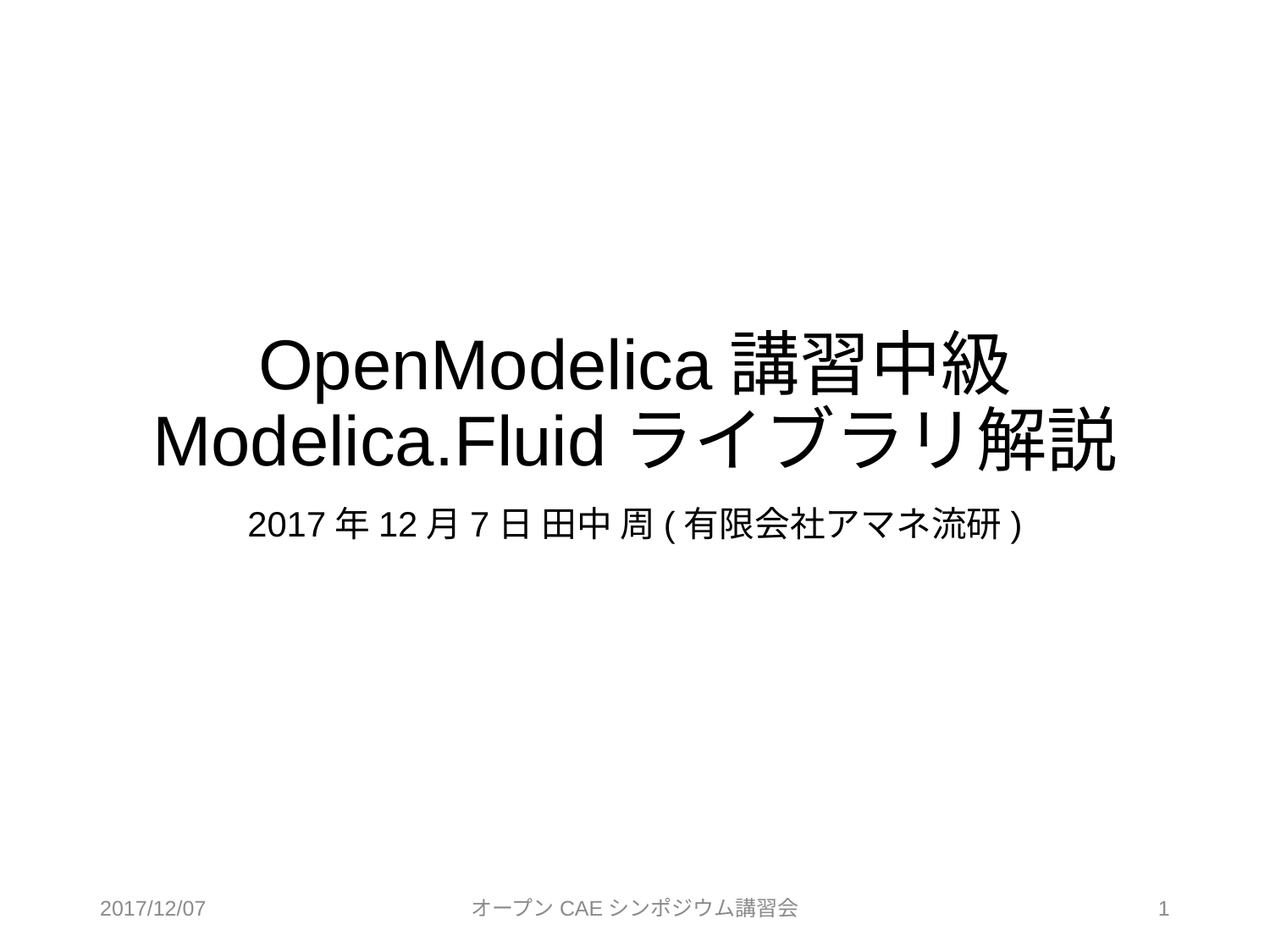

# OpenModelica講習中級 Modelica.Fluidライブラリ解説
2017年12月7日 田中 周(有限会社アマネ流研)

2017/12/07
オープンCAEシンポジウム講習会
1